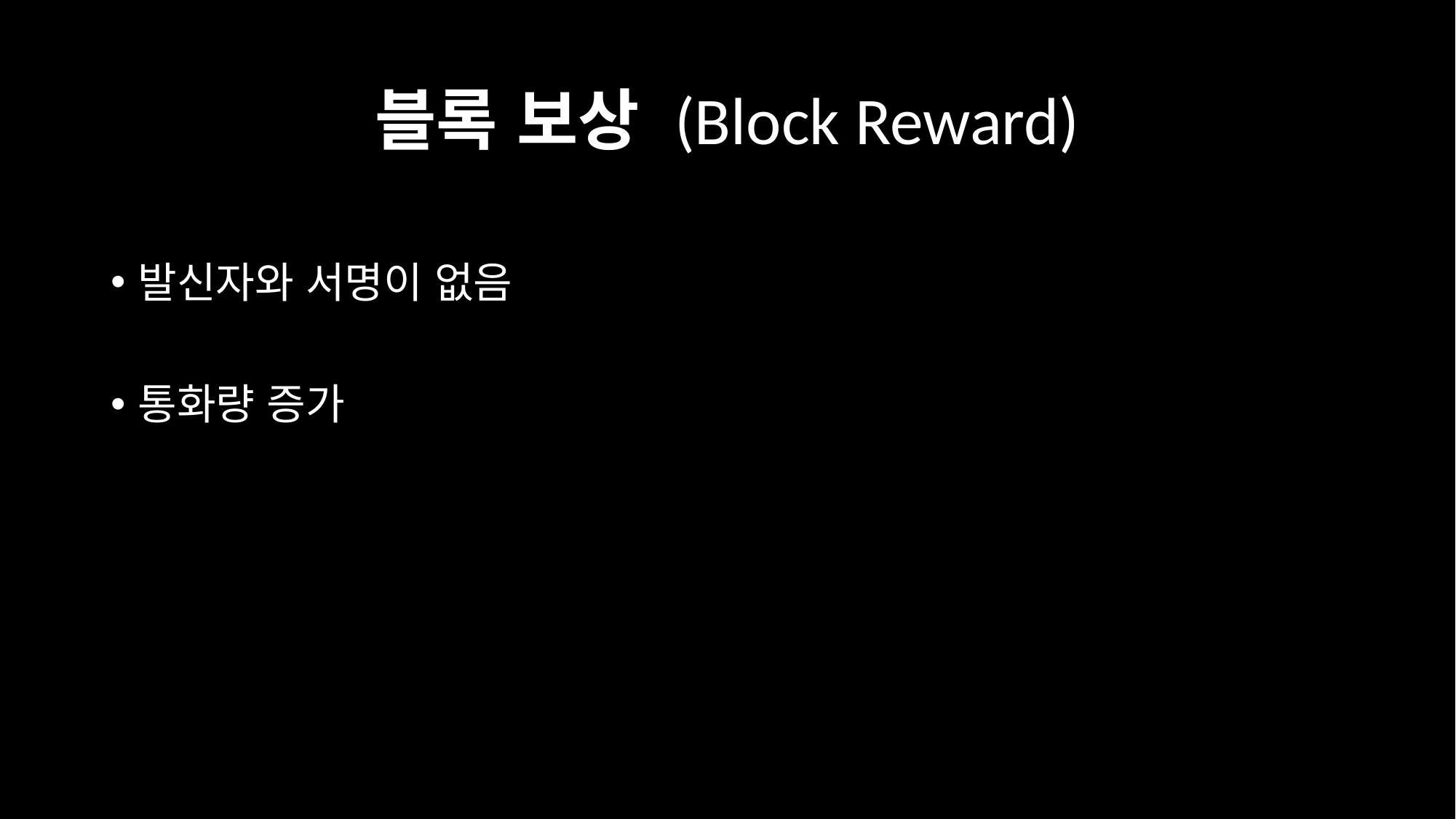

# 블록 보상 (Block Reward)
발신자와 서명이 없음

통화량 증가